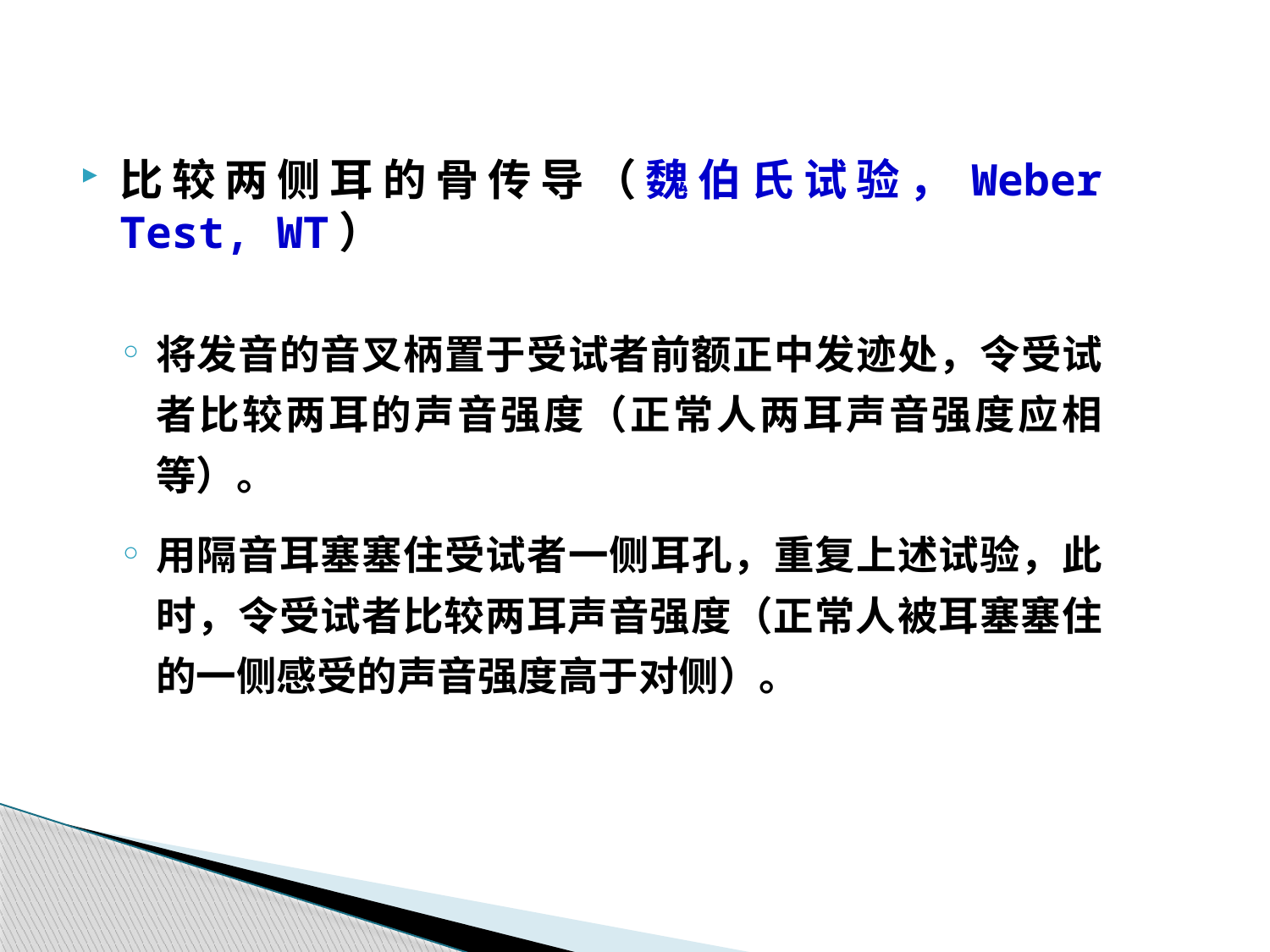

比较两侧耳的骨传导（魏伯氏试验，Weber Test, WT）

将发音的音叉柄置于受试者前额正中发迹处，令受试者比较两耳的声音强度（正常人两耳声音强度应相等）。
用隔音耳塞塞住受试者一侧耳孔，重复上述试验，此时，令受试者比较两耳声音强度（正常人被耳塞塞住的一侧感受的声音强度高于对侧）。